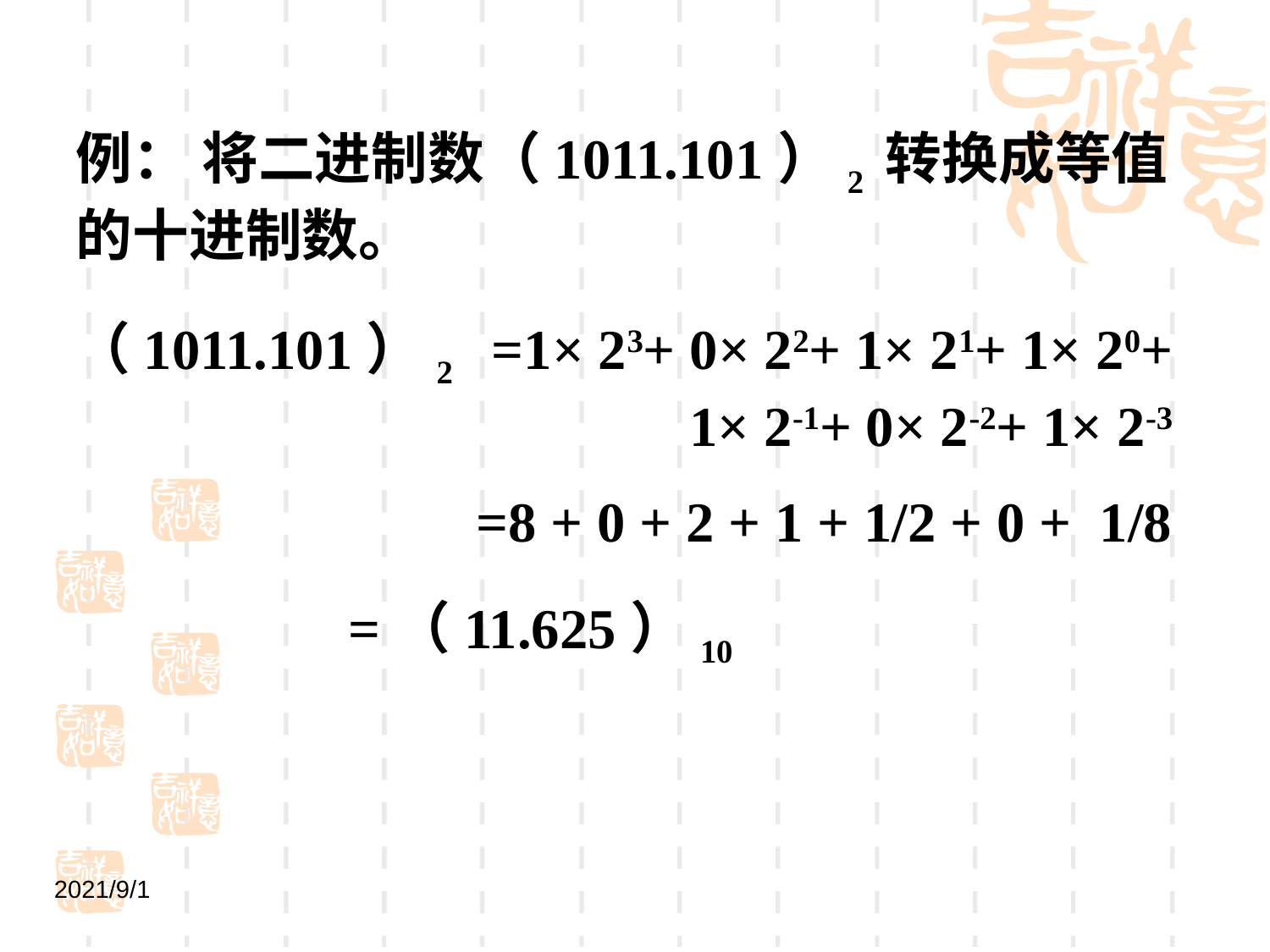

例： 将二进制数（1011.101）2 转换成等值的十进制数。
（1011.101）2    =1× 23+ 0× 22+ 1× 21+ 1× 20+   1× 2-1+ 0× 2-2+ 1× 2-3
=8 + 0 + 2 + 1 + 1/2 + 0 +  1/8
=（11.625）10
2021/9/1